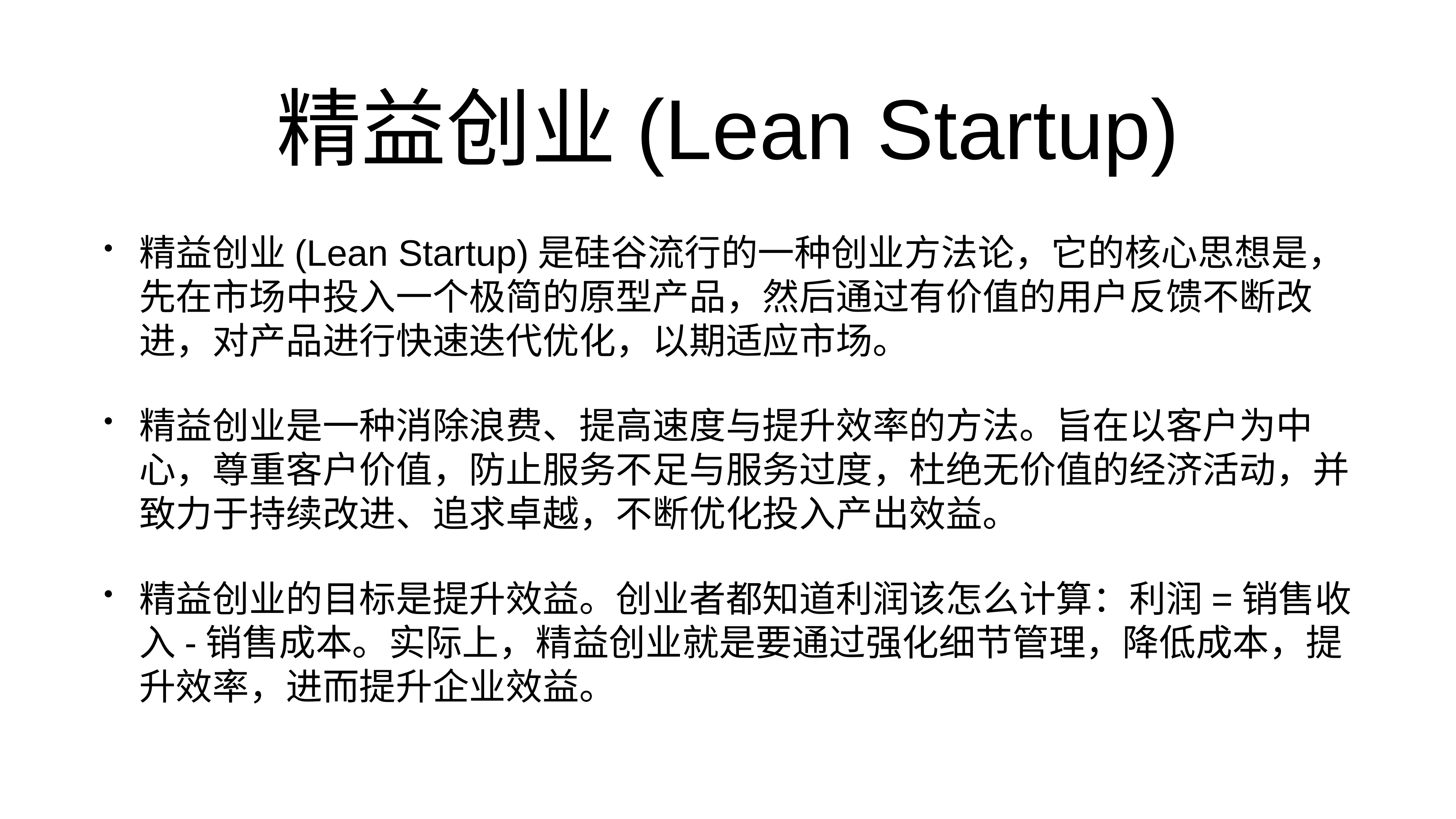

# 精益创业(Lean Startup)
精益创业(Lean Startup)是硅谷流行的一种创业方法论，它的核心思想是，先在市场中投入一个极简的原型产品，然后通过有价值的用户反馈不断改进，对产品进行快速迭代优化，以期适应市场。
精益创业是一种消除浪费、提高速度与提升效率的方法。旨在以客户为中心，尊重客户价值，防止服务不足与服务过度，杜绝无价值的经济活动，并致力于持续改进、追求卓越，不断优化投入产出效益。
精益创业的目标是提升效益。创业者都知道利润该怎么计算：利润=销售收入-销售成本。实际上，精益创业就是要通过强化细节管理，降低成本，提升效率，进而提升企业效益。